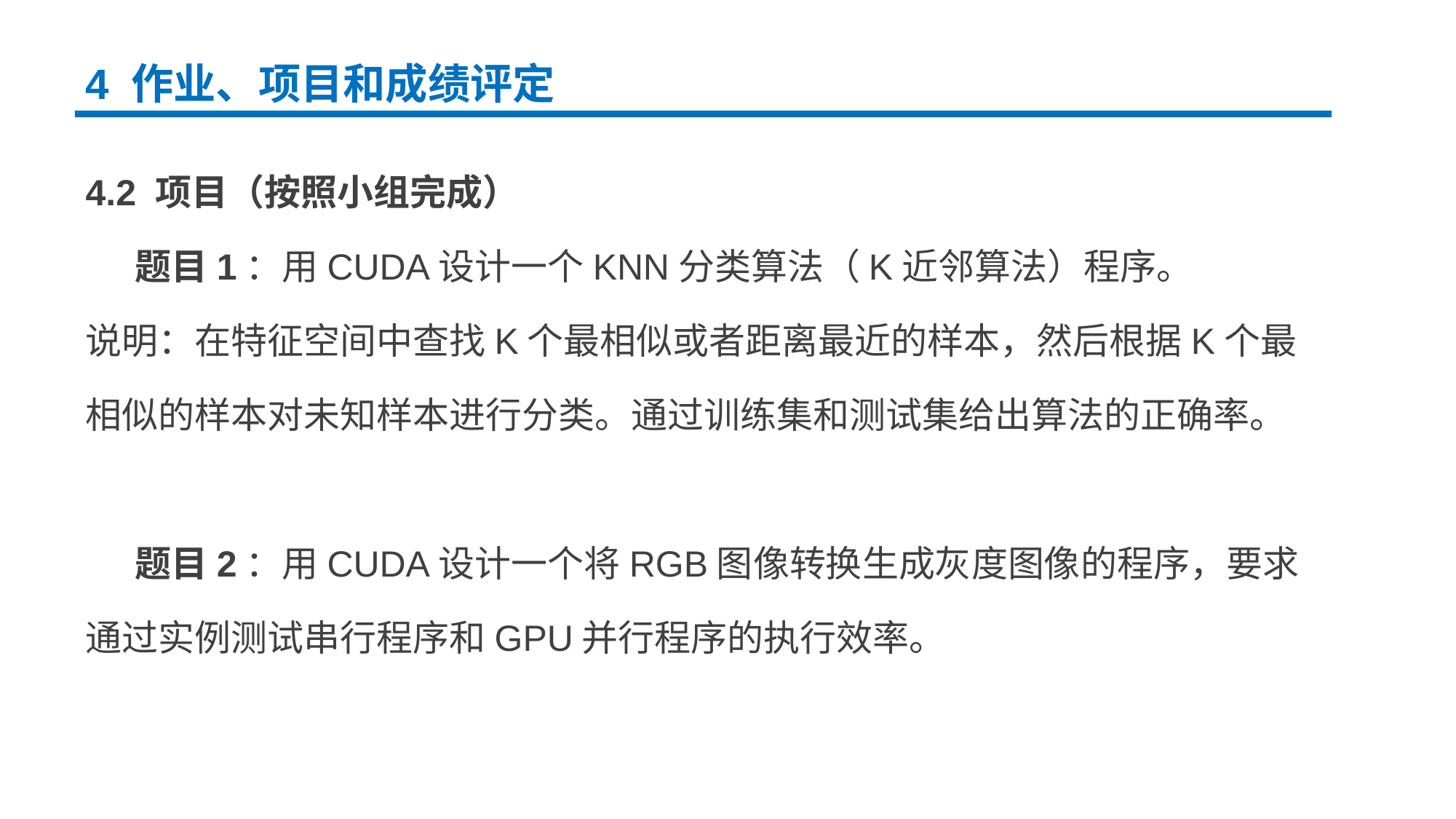

4 作业、项目和成绩评定
4.2 项目（按照小组完成）
     题目1：用CUDA设计一个KNN分类算法（K近邻算法）程序。
说明：在特征空间中查找K个最相似或者距离最近的样本，然后根据K个最相似的样本对未知样本进行分类。通过训练集和测试集给出算法的正确率。

     题目2：用CUDA设计一个将RGB图像转换生成灰度图像的程序，要求通过实例测试串行程序和GPU并行程序的执行效率。